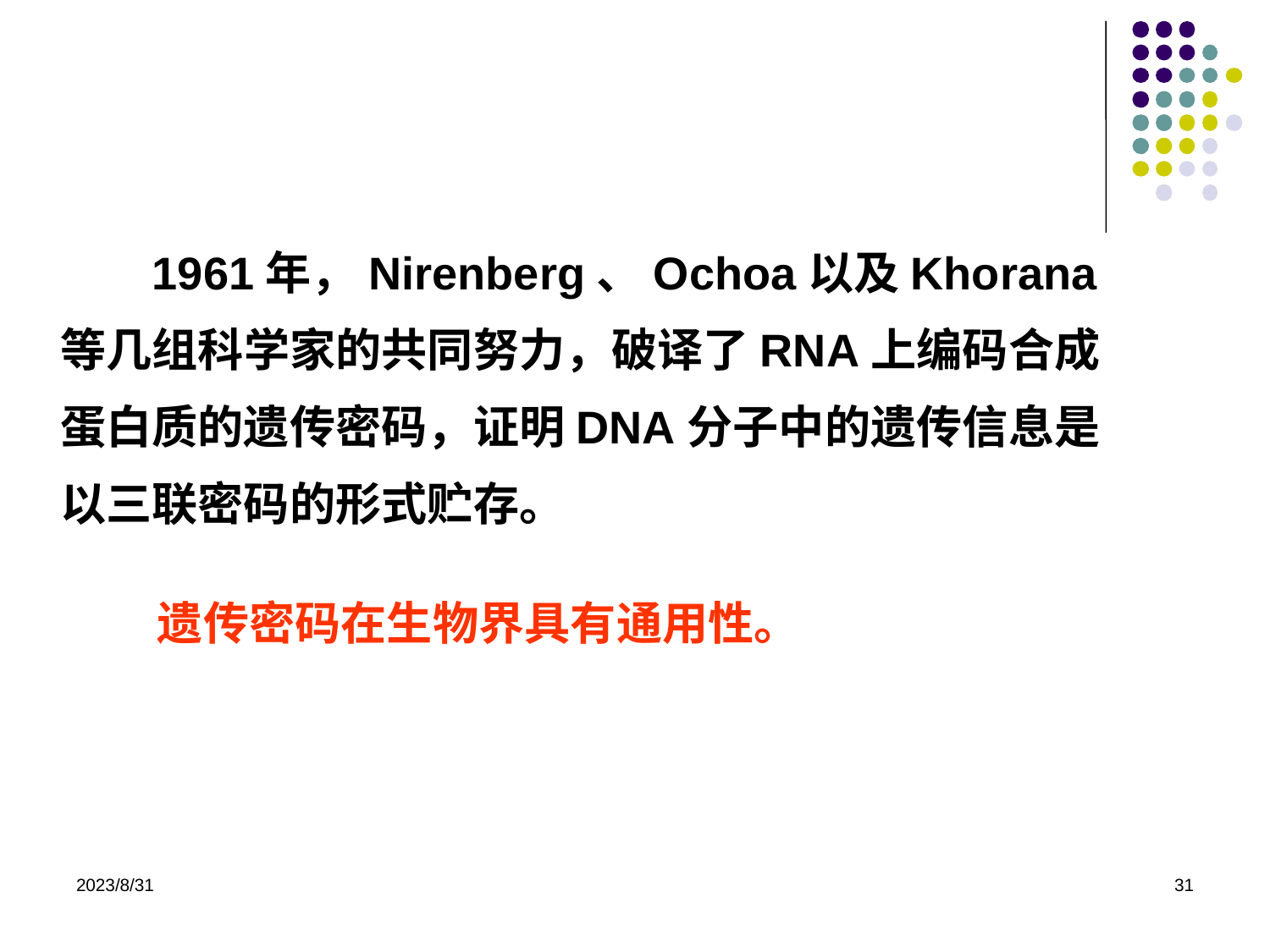

1961年，Nirenberg、Ochoa以及Khorana等几组科学家的共同努力，破译了RNA上编码合成蛋白质的遗传密码，证明DNA分子中的遗传信息是以三联密码的形式贮存。
遗传密码在生物界具有通用性。
2023/8/31
31